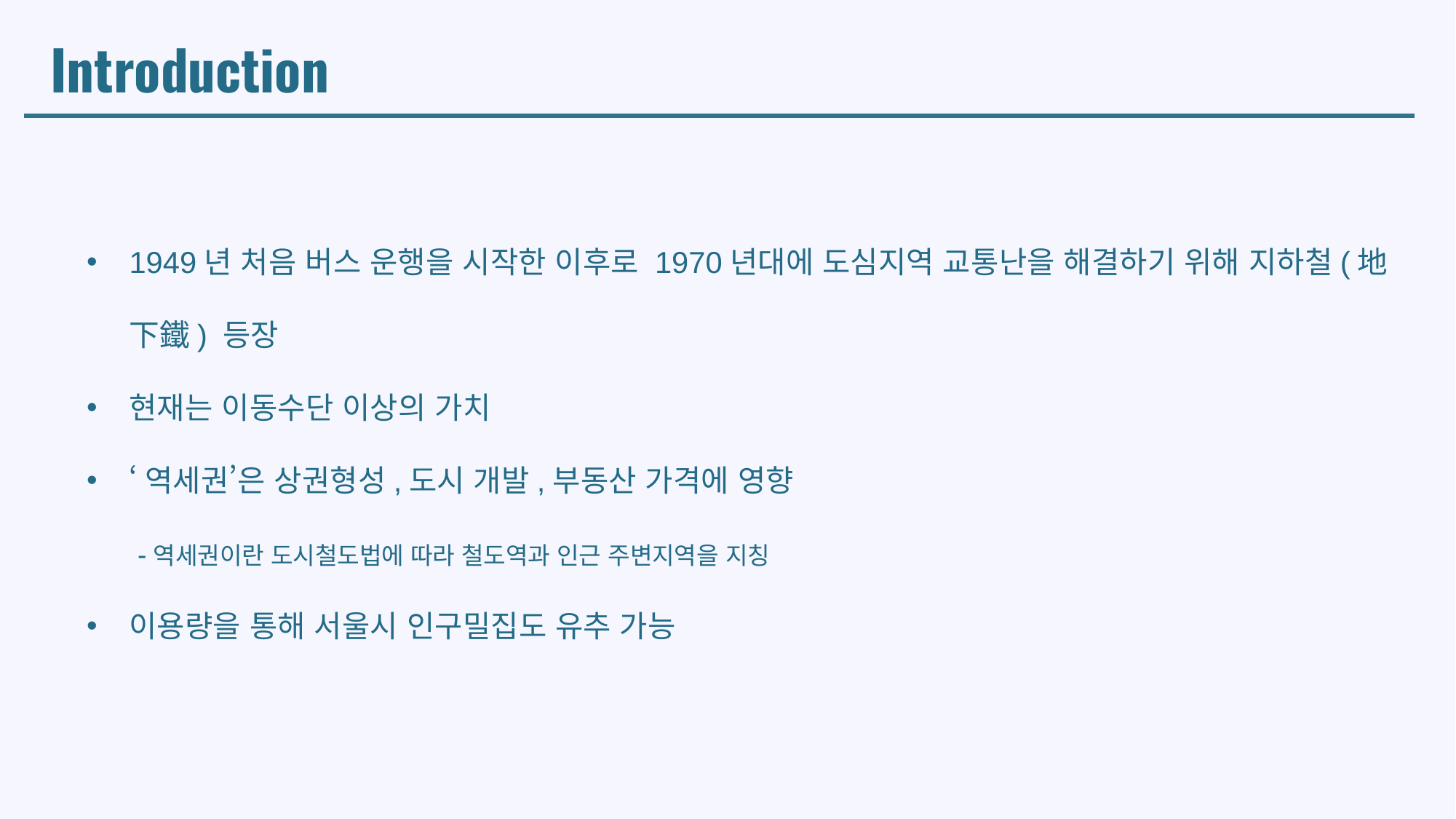

Introduction
1949년 처음 버스 운행을 시작한 이후로 1970년대에 도심지역 교통난을 해결하기 위해 지하철(地下鐵) 등장
현재는 이동수단 이상의 가치
‘역세권’은 상권형성,도시 개발,부동산 가격에 영향
 -역세권이란 도시철도법에 따라 철도역과 인근 주변지역을 지칭
이용량을 통해 서울시 인구밀집도 유추 가능